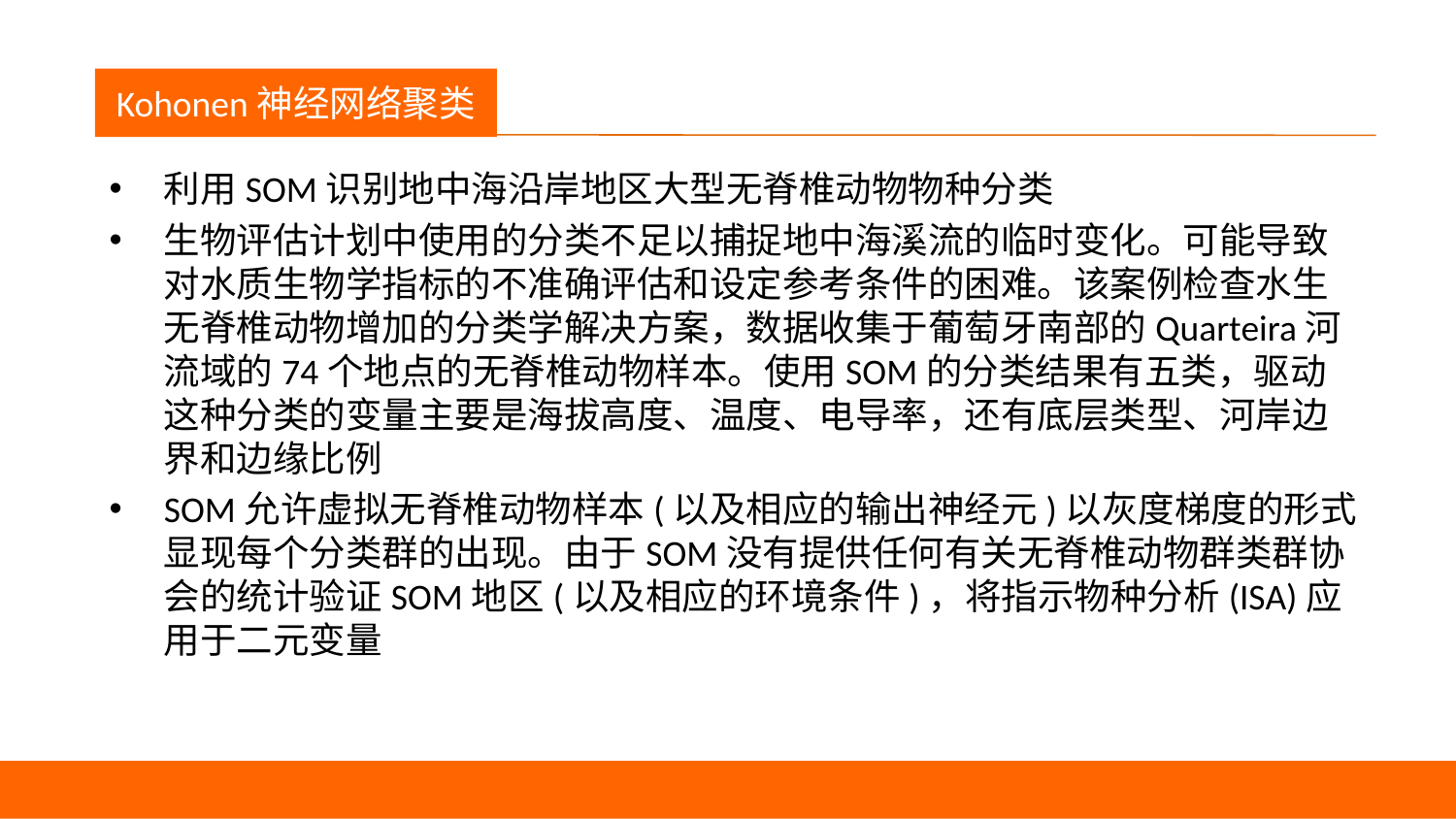

议程
Kohonen神经网络聚类

利用SOM识别地中海沿岸地区大型无脊椎动物物种分类
生物评估计划中使用的分类不足以捕捉地中海溪流的临时变化。可能导致对水质生物学指标的不准确评估和设定参考条件的困难。该案例检查水生无脊椎动物增加的分类学解决方案，数据收集于葡萄牙南部的Quarteira河流域的74个地点的无脊椎动物样本。使用SOM的分类结果有五类，驱动这种分类的变量主要是海拔高度、温度、电导率，还有底层类型、河岸边界和边缘比例
SOM允许虚拟无脊椎动物样本(以及相应的输出神经元)以灰度梯度的形式显现每个分类群的出现。由于SOM没有提供任何有关无脊椎动物群类群协会的统计验证SOM地区(以及相应的环境条件)，将指示物种分析(ISA)应用于二元变量